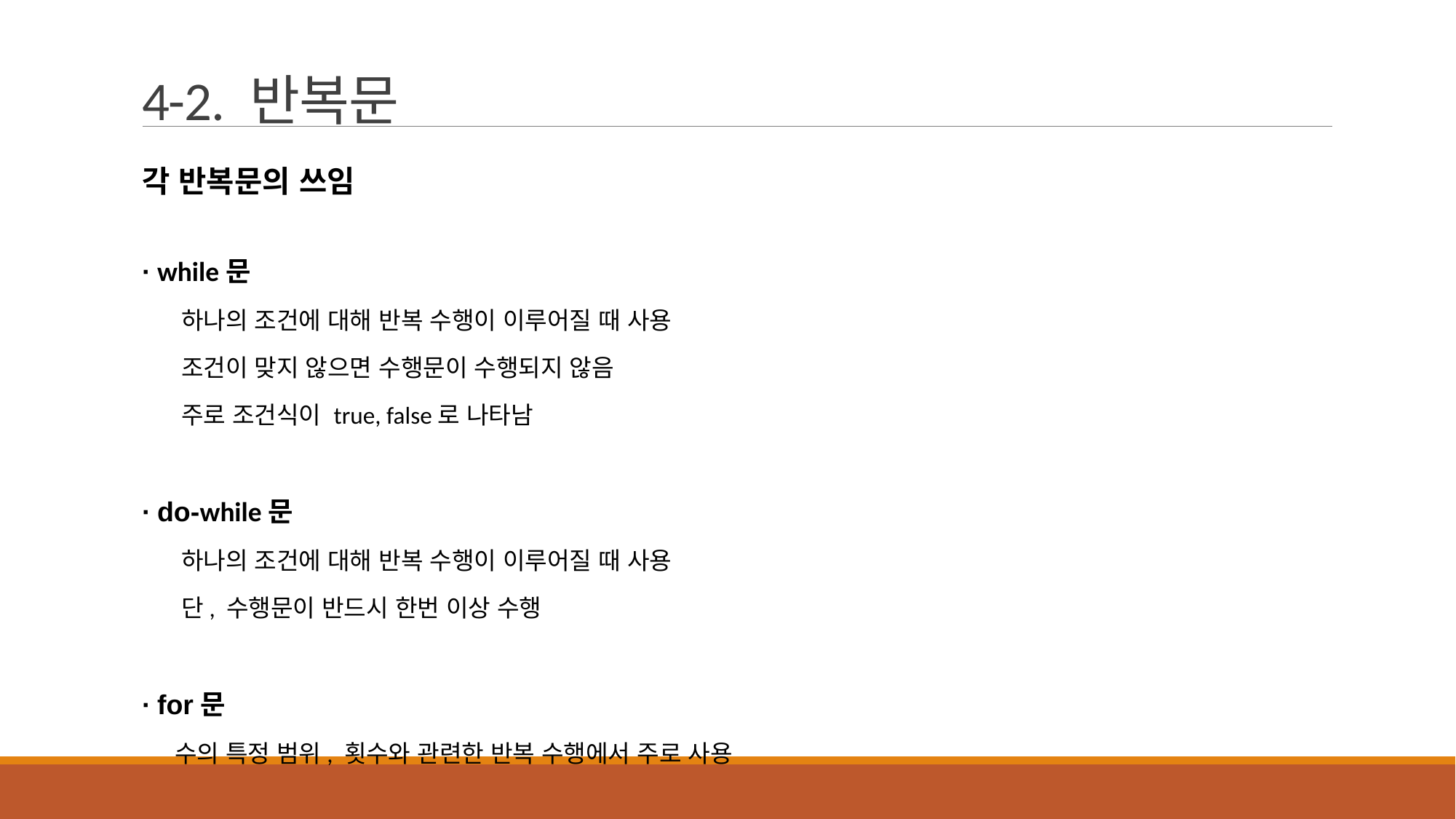

# 4-2. 반복문
각 반복문의 쓰임

∙ while문
     하나의 조건에 대해 반복 수행이 이루어질 때 사용
     조건이 맞지 않으면 수행문이 수행되지 않음
     주로 조건식이 true, false로 나타남

∙ do-while문
     하나의 조건에 대해 반복 수행이 이루어질 때 사용
     단, 수행문이 반드시 한번 이상 수행

∙ for문
    수의 특정 범위, 횟수와 관련한 반복 수행에서 주로 사용